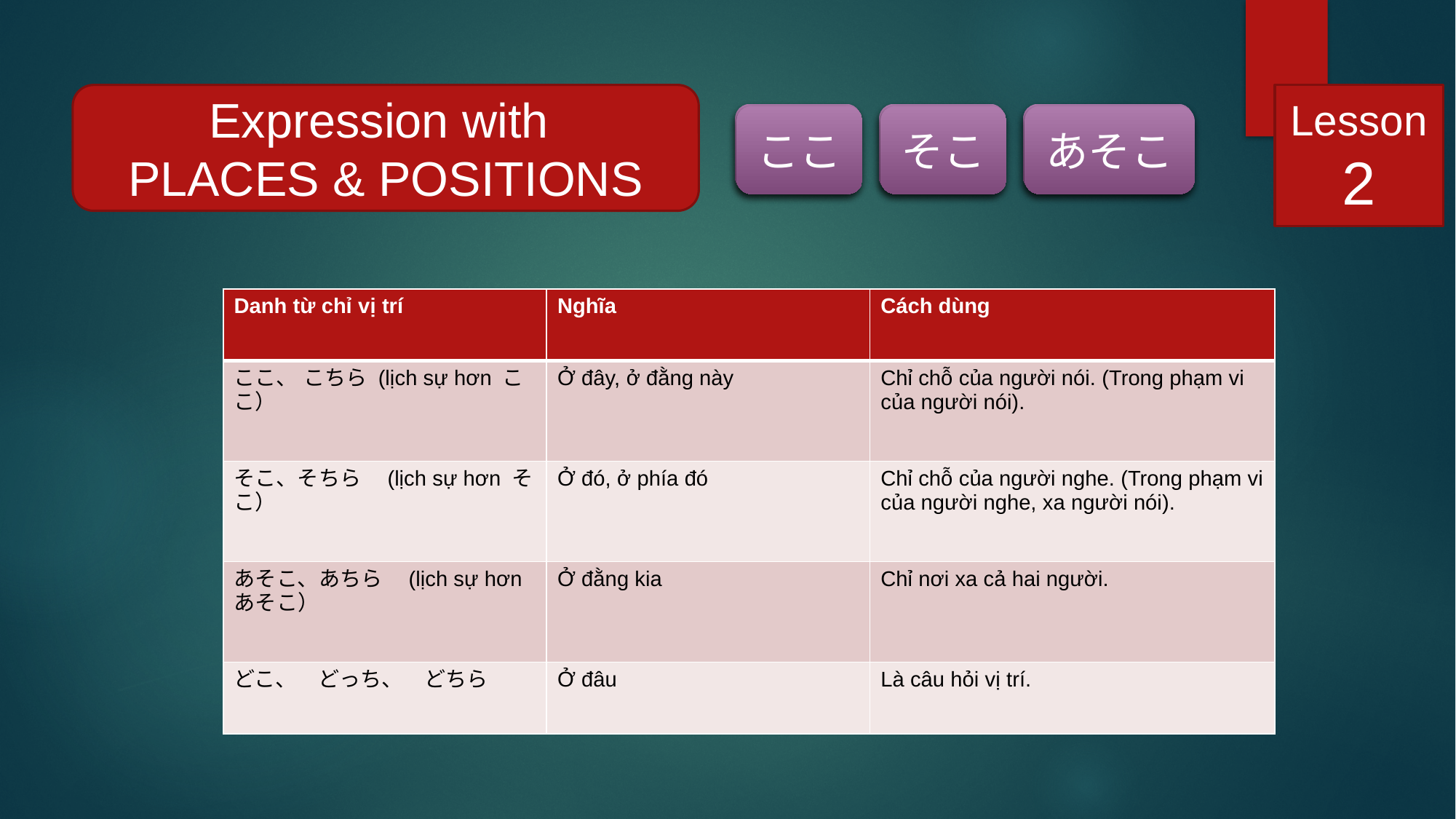

Expression with
PLACES & POSITIONS
Lesson 2
ここ
そこ
あそこ
ここ
そこ
あそこ

| Danh từ chỉ vị trí | Nghĩa | Cách dùng |
| --- | --- | --- |
| ここ、 こちら (lịch sự hơn ここ） | Ở đây, ở đằng này | Chỉ chỗ của người nói. (Trong phạm vi của người nói). |
| そこ、そちら　(lịch sự hơn そこ） | Ở đó, ở phía đó | Chỉ chỗ của người nghe. (Trong phạm vi của người nghe, xa người nói). |
| あそこ、あちら　(lịch sự hơn あそこ） | Ở đằng kia | Chỉ nơi xa cả hai người. |
| どこ、　どっち、　どちら | Ở đâu | Là câu hỏi vị trí. |